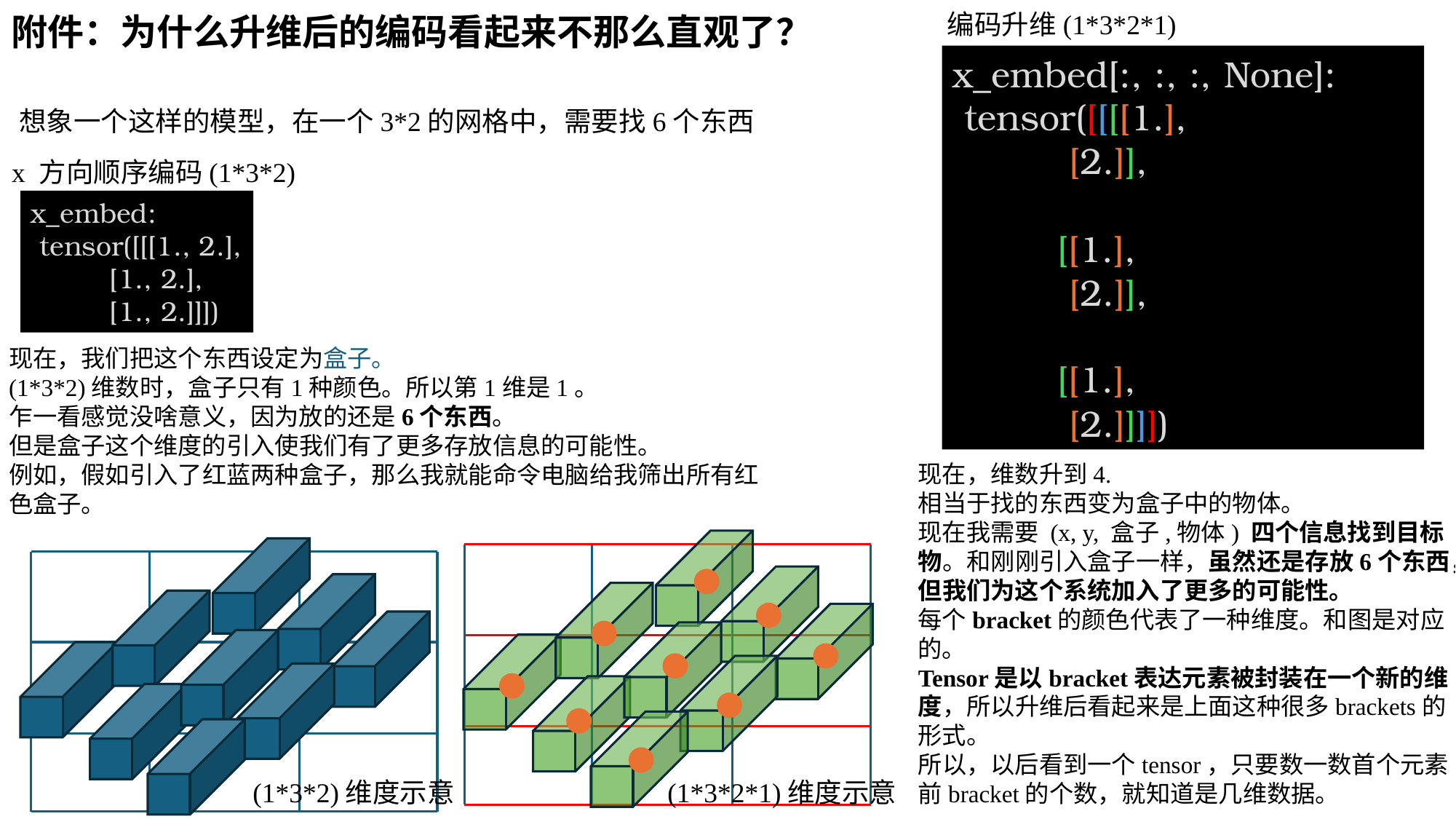

编码升维(1*3*2*1)
附件：为什么升维后的编码看起来不那么直观了？
x_embed[:, :, :, None]:
 tensor([[[[1.],
          [2.]],

         [[1.],
          [2.]],

         [[1.],
          [2.]]]])
想象一个这样的模型，在一个3*2的网格中，需要找6个东西
x 方向顺序编码(1*3*2)
x_embed:
 tensor([[[1., 2.],
         [1., 2.],
         [1., 2.]]])
现在，我们把这个东西设定为盒子。
(1*3*2)维数时，盒子只有1种颜色。所以第1维是1。
乍一看感觉没啥意义，因为放的还是6个东西。
但是盒子这个维度的引入使我们有了更多存放信息的可能性。
例如，假如引入了红蓝两种盒子，那么我就能命令电脑给我筛出所有红色盒子。
现在，维数升到4.
相当于找的东西变为盒子中的物体。
现在我需要 (x, y, 盒子,物体) 四个信息找到目标物。和刚刚引入盒子一样，虽然还是存放6个东西，但我们为这个系统加入了更多的可能性。
每个bracket的颜色代表了一种维度。和图是对应的。
Tensor是以bracket表达元素被封装在一个新的维度，所以升维后看起来是上面这种很多brackets的形式。
所以，以后看到一个tensor，只要数一数首个元素前bracket的个数，就知道是几维数据。

(1*3*2)维度示意
(1*3*2*1)维度示意